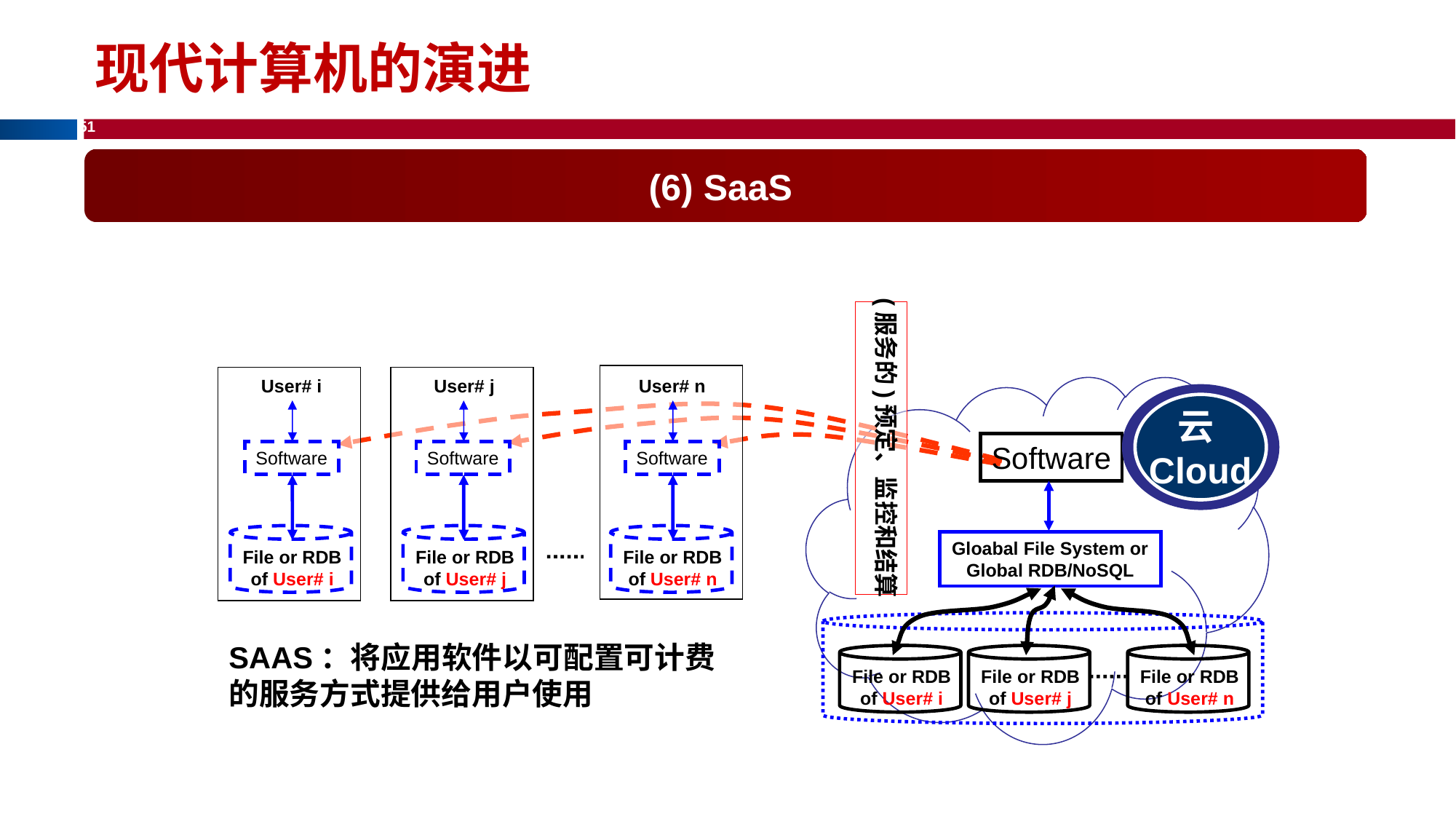

现代计算机的演进
(6) SaaS
(服务的)预定、监控和结算

User# i
User# j
User# n

云Cloud

Software
Software
Software
Software

File or RDB of User# i

File or RDB of User# j

File or RDB of User# n
Gloabal File System or Global RDB/NoSQL

SAAS：将应用软件以可配置可计费的服务方式提供给用户使用

File or RDB of User# i

File or RDB of User# j

File or RDB of User# n